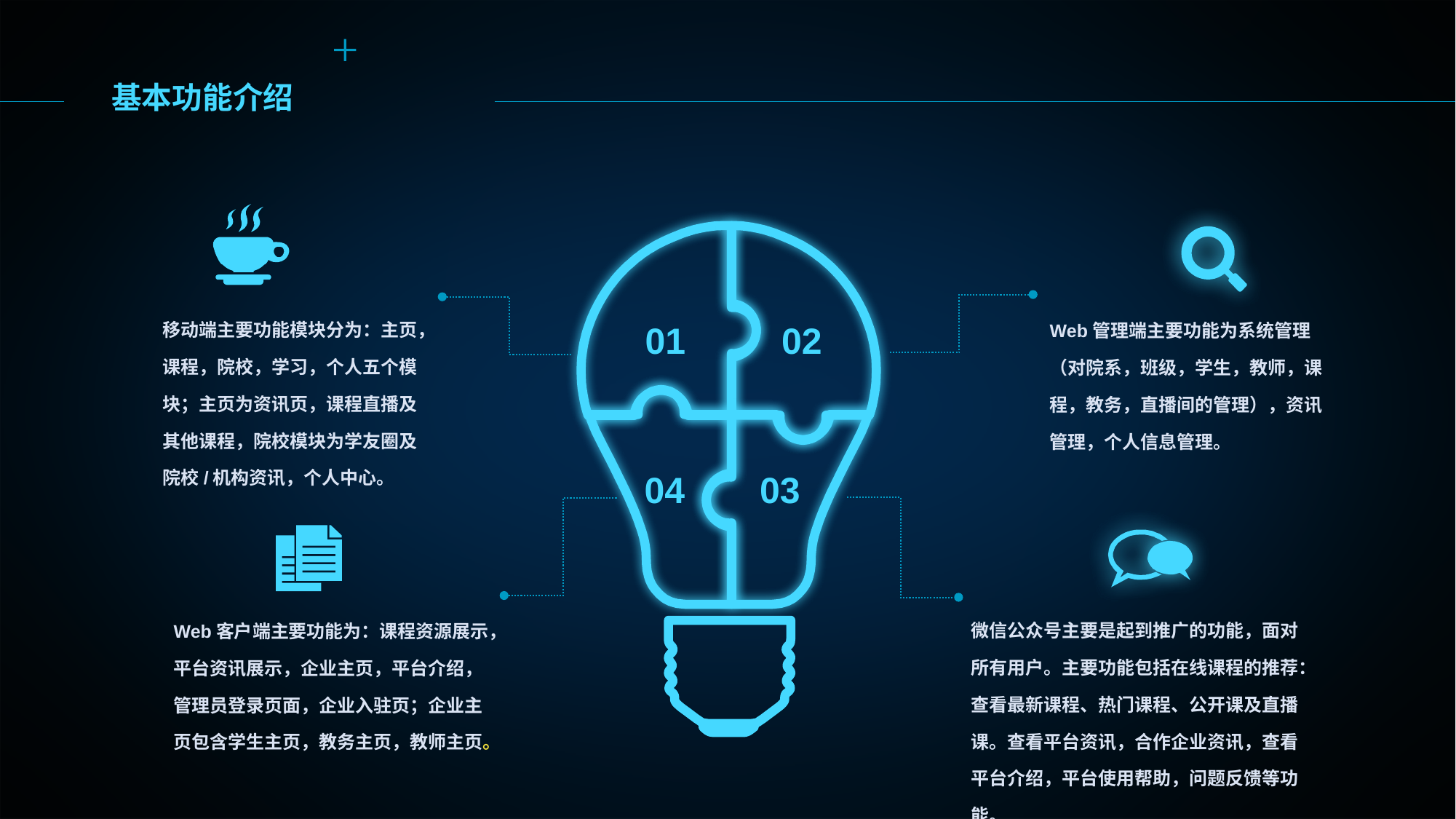

基本功能介绍

移动端主要功能模块分为：主页，课程，院校，学习，个人五个模块；主页为资讯页，课程直播及其他课程，院校模块为学友圈及院校/机构资讯，个人中心。
Web管理端主要功能为系统管理（对院系，班级，学生，教师，课程，教务，直播间的管理），资讯管理，个人信息管理。
01
02

04
03

微信公众号主要是起到推广的功能，面对所有用户。主要功能包括在线课程的推荐：查看最新课程、热门课程、公开课及直播课。查看平台资讯，合作企业资讯，查看平台介绍，平台使用帮助，问题反馈等功能。
Web客户端主要功能为：课程资源展示，平台资讯展示，企业主页，平台介绍，管理员登录页面，企业入驻页；企业主页包含学生主页，教务主页，教师主页。